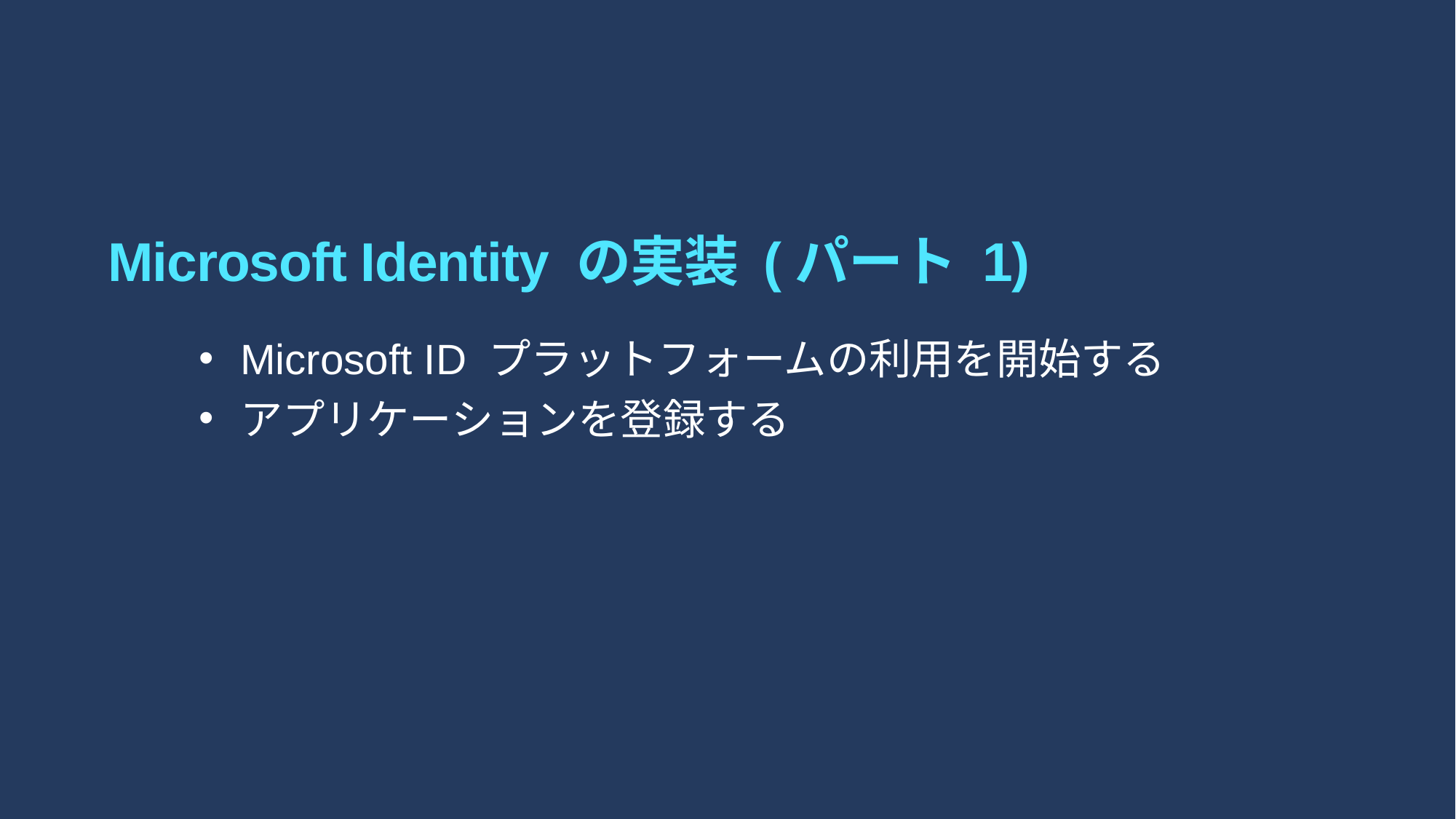

# Microsoft Identity の実装 (パート 1)
Microsoft ID プラットフォームの利用を開始する
アプリケーションを登録する